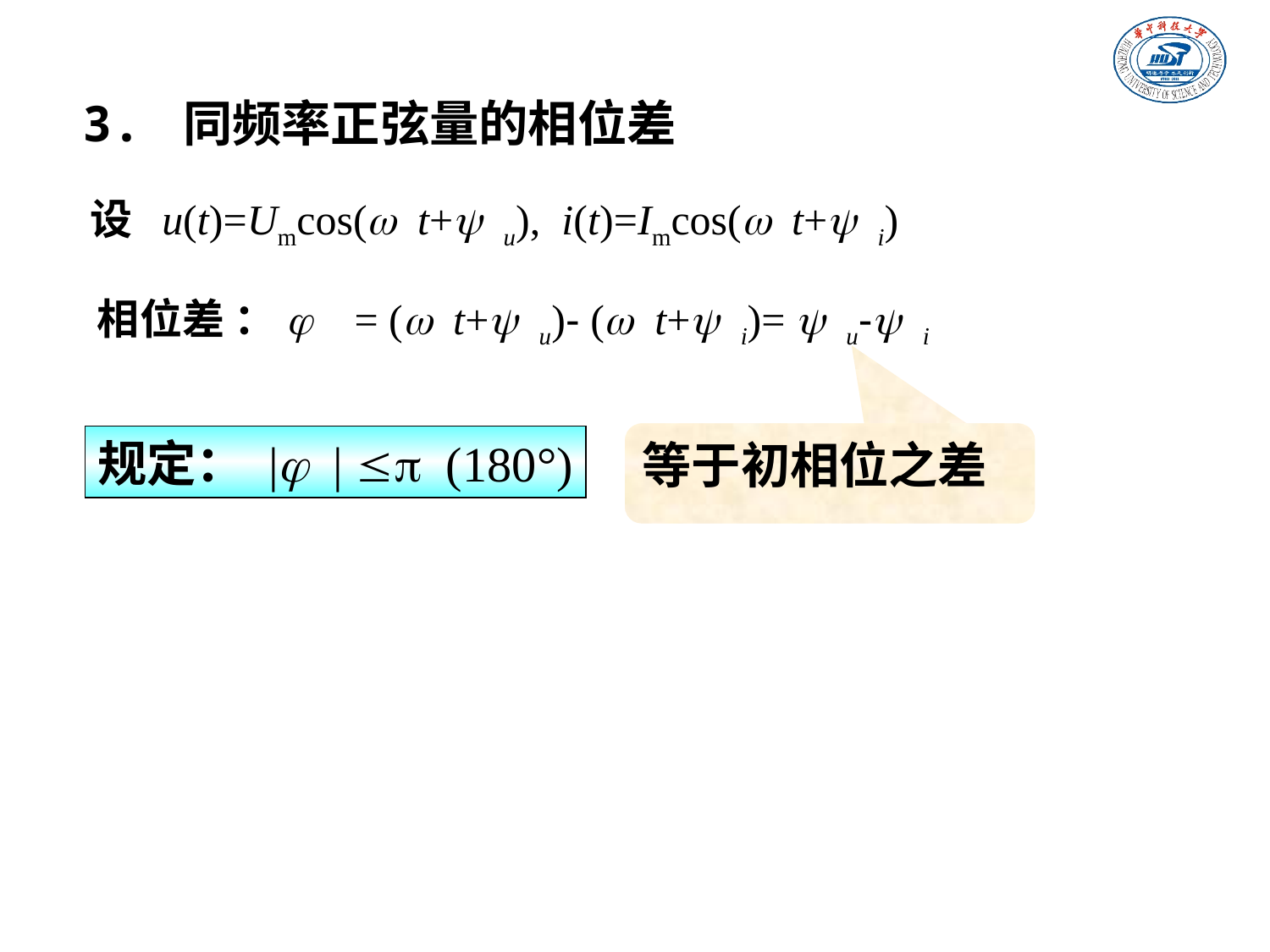

3. 同频率正弦量的相位差
设  u(t)=Umcos(ω t+ψ u),  i(t)=Imcos(ω t+ψ i)
相位差 ：ϕ  = (ω t+ψ u)- (ω t+ψ i)= ψ u-ψ i
等于初相位之差
规定： |ϕ | ≤π  (180°)